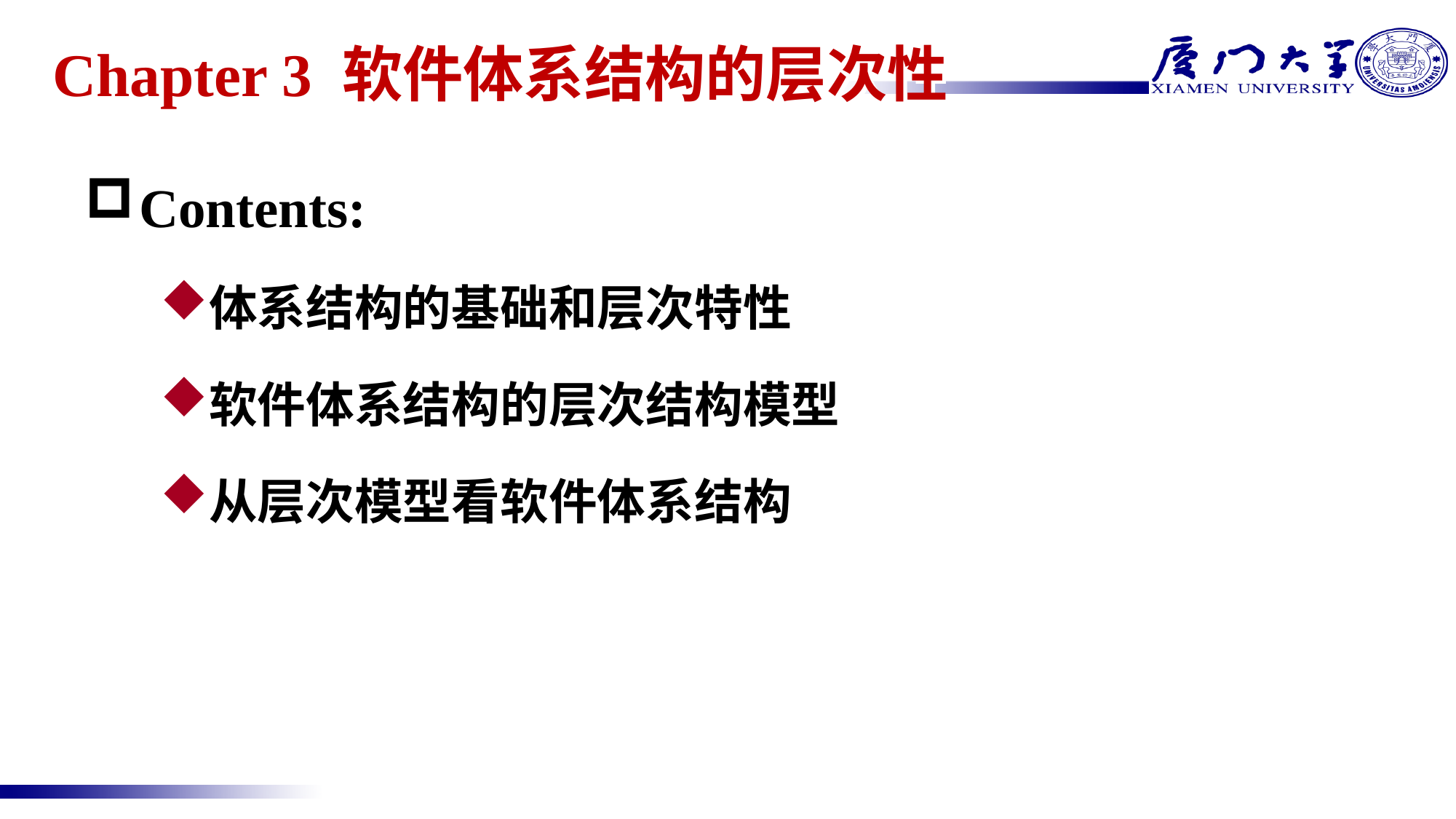

# Chapter 3 软件体系结构的层次性
Contents:
体系结构的基础和层次特性
软件体系结构的层次结构模型
从层次模型看软件体系结构